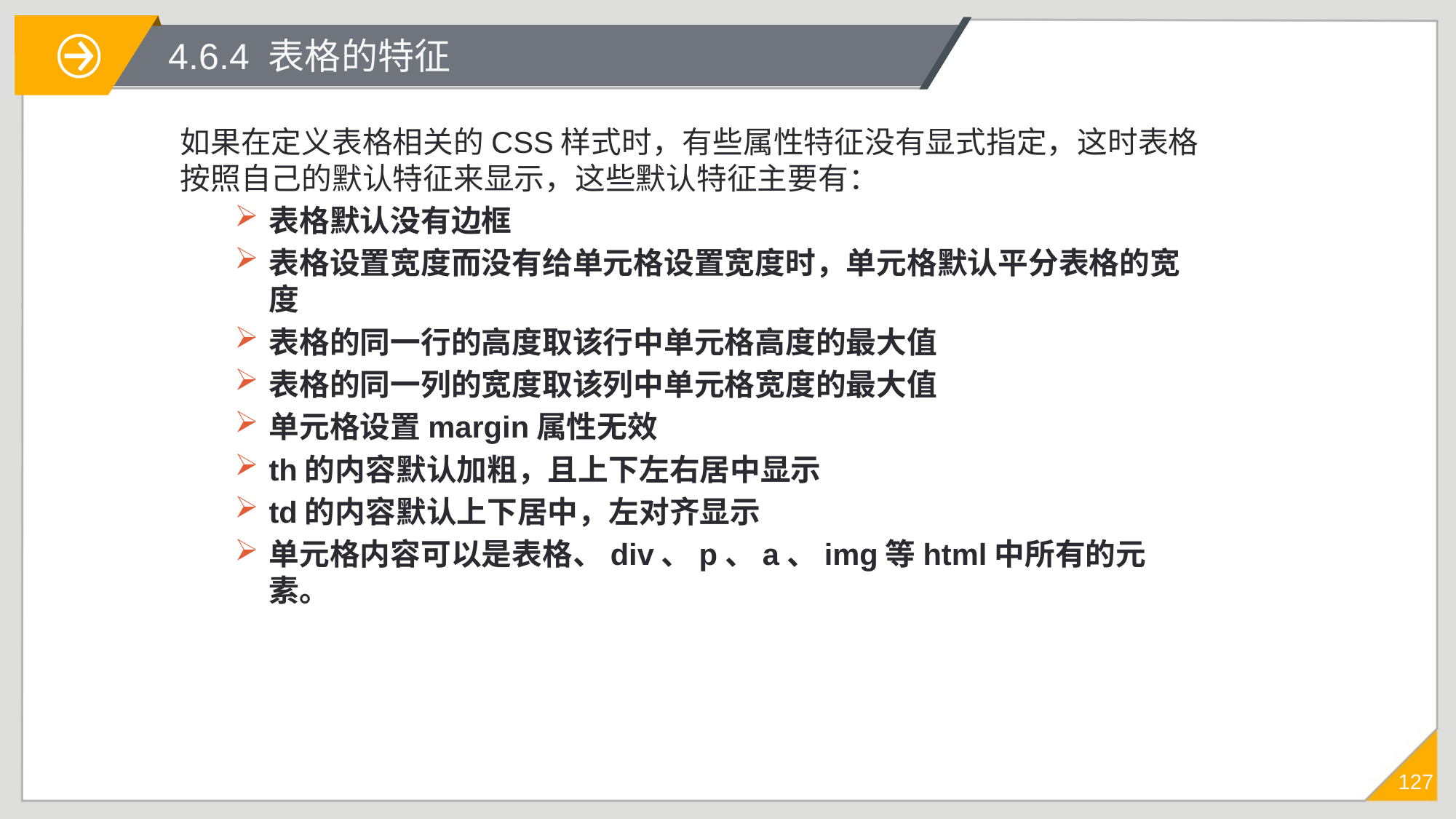

4.6.4 表格的特征
如果在定义表格相关的CSS样式时，有些属性特征没有显式指定，这时表格按照自己的默认特征来显示，这些默认特征主要有：
表格默认没有边框
表格设置宽度而没有给单元格设置宽度时，单元格默认平分表格的宽度
表格的同一行的高度取该行中单元格高度的最大值
表格的同一列的宽度取该列中单元格宽度的最大值
单元格设置margin属性无效
th的内容默认加粗，且上下左右居中显示
td的内容默认上下居中，左对齐显示
单元格内容可以是表格、div、p、a、img等html中所有的元素。